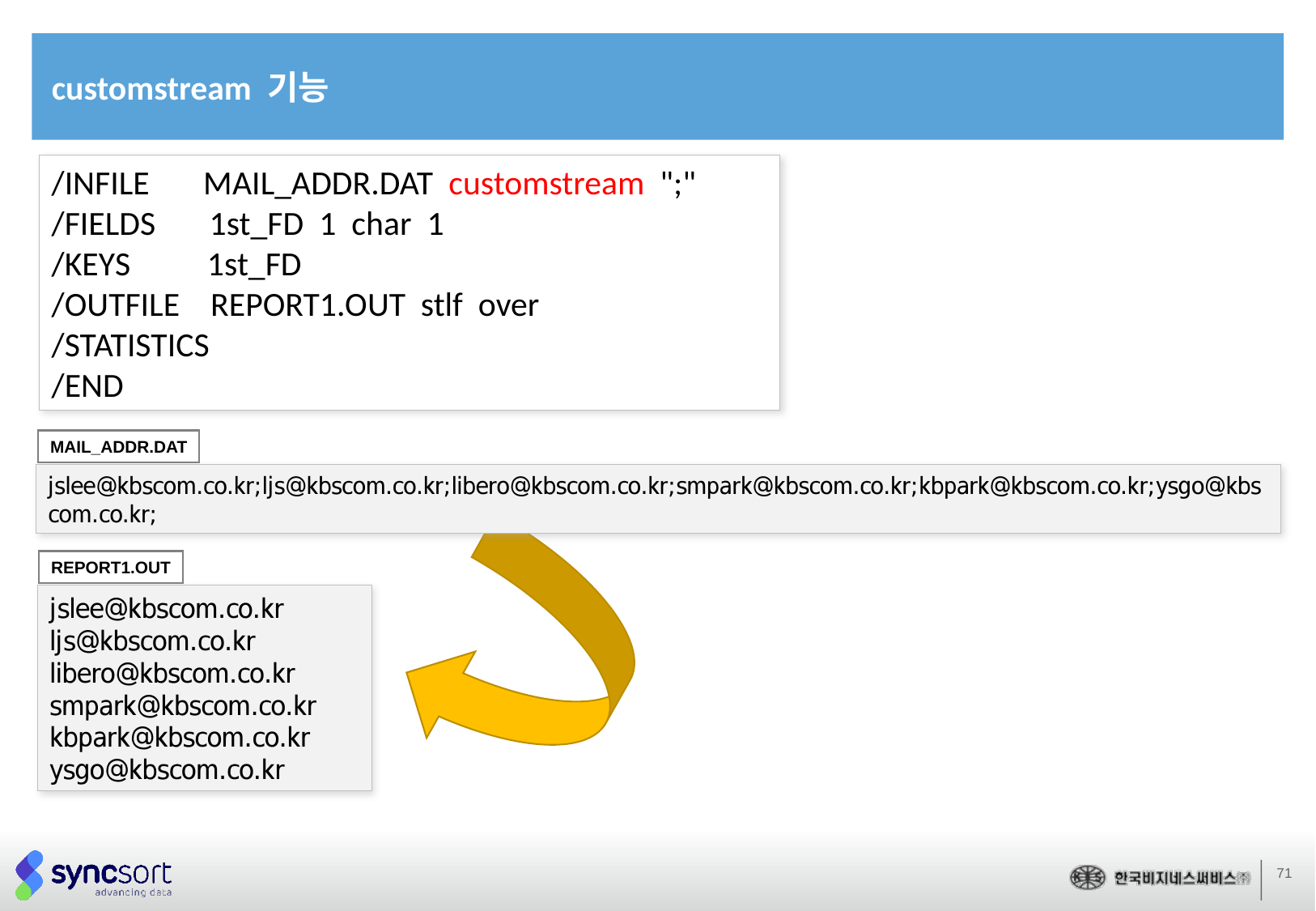

customstream 기능
/INFILE       MAIL_ADDR.DAT  customstream  ";"
/FIELDS       1st_FD  1  char  1
/KEYS          1st_FD
/OUTFILE    REPORT1.OUT  stlf  over
/STATISTICS
/END
MAIL_ADDR.DAT
jslee@kbscom.co.kr;ljs@kbscom.co.kr;libero@kbscom.co.kr;smpark@kbscom.co.kr;kbpark@kbscom.co.kr;ysgo@kbscom.co.kr;

REPORT1.OUT
jslee@kbscom.co.kr
ljs@kbscom.co.kr
libero@kbscom.co.kr
smpark@kbscom.co.kr
kbpark@kbscom.co.kr
ysgo@kbscom.co.kr